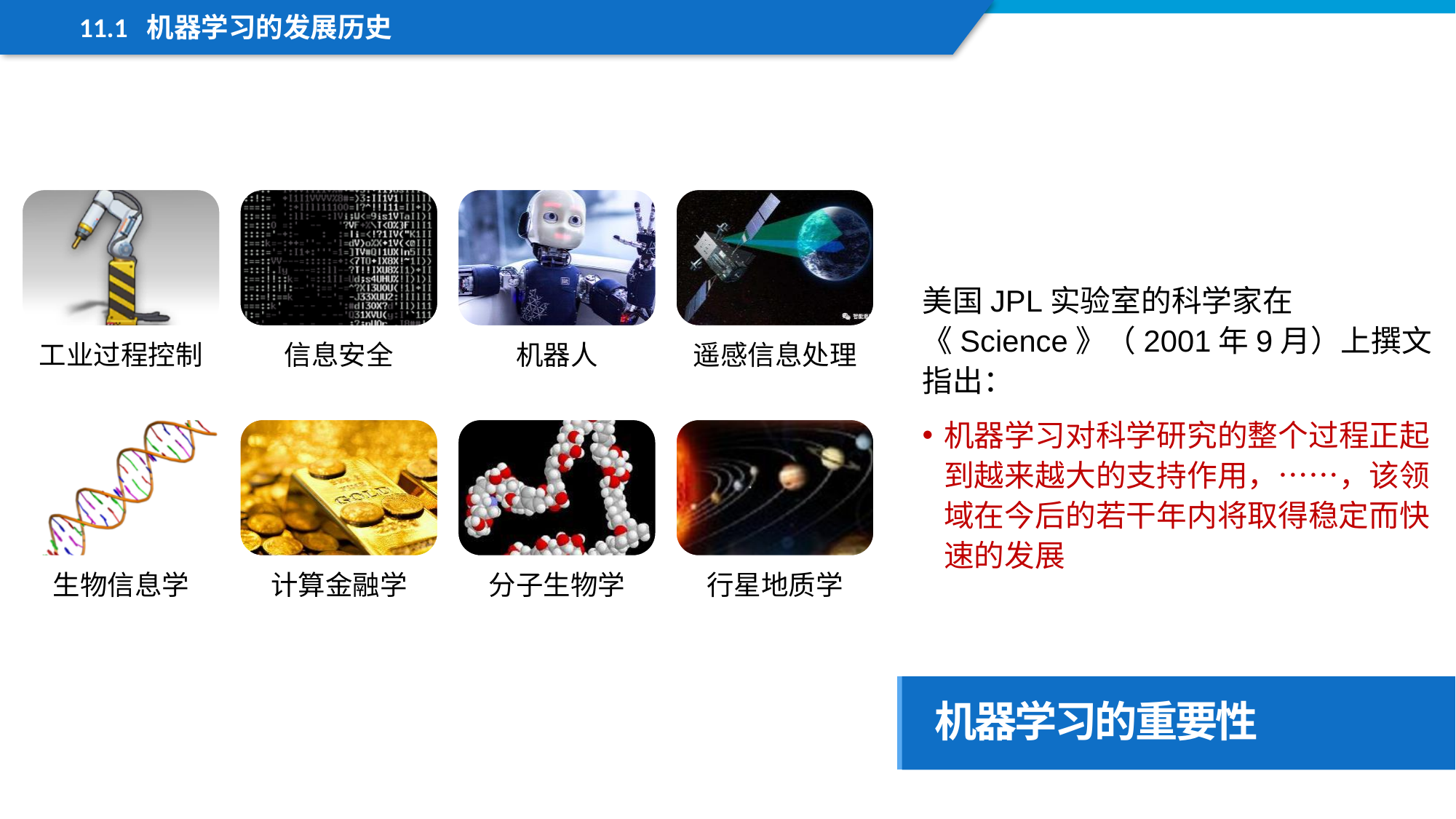

11.1  机器学习的发展历史
工业过程控制
信息安全
机器人
遥感信息处理
生物信息学
计算金融学
分子生物学
行星地质学
美国JPL实验室的科学家在《Science》（2001年9月）上撰文指出：
机器学习对科学研究的整个过程正起到越来越大的支持作用，……，该领域在今后的若干年内将取得稳定而快速的发展
机器学习的重要性